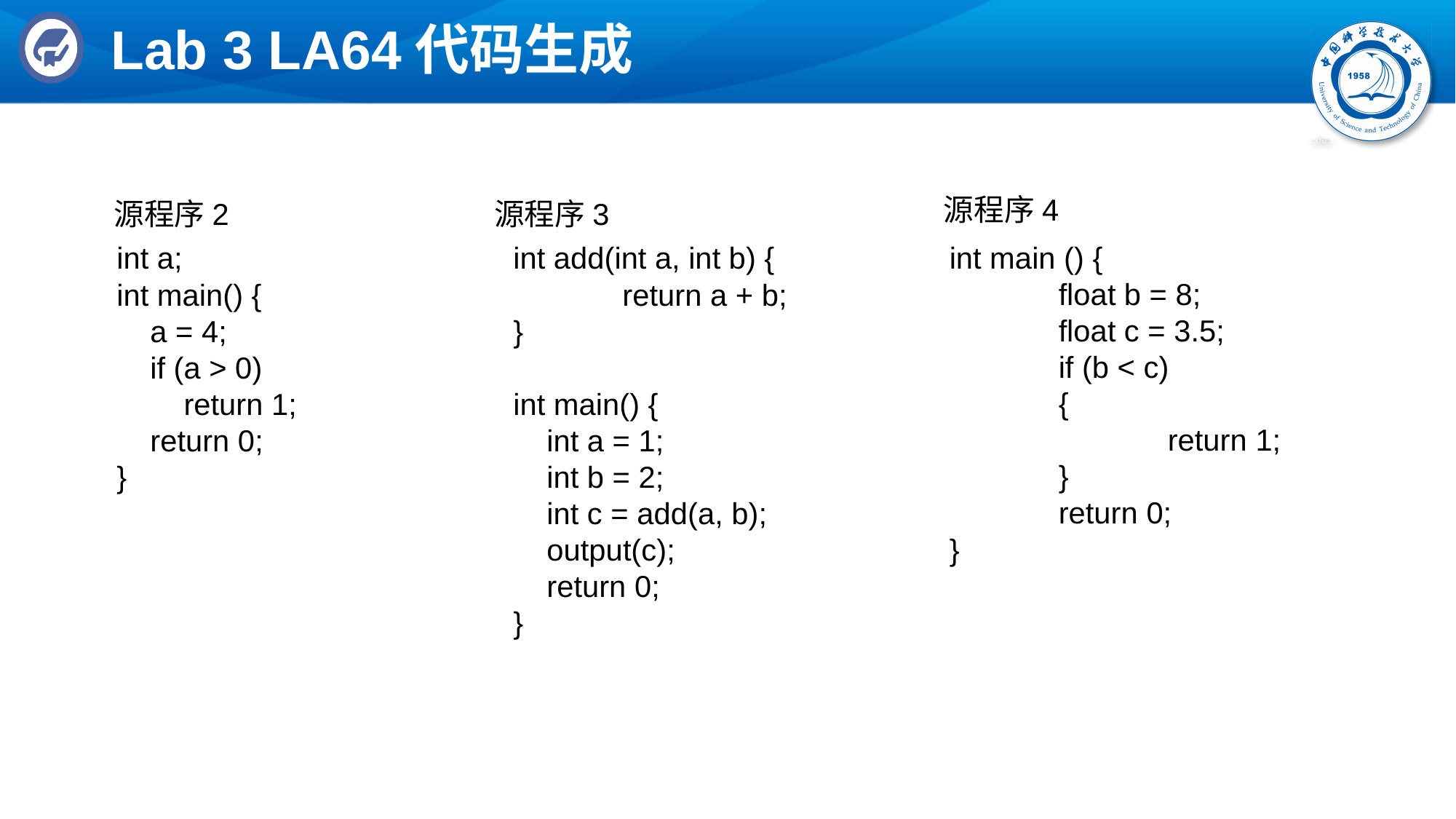

# Lab 3 LA64代码生成
源程序4
源程序2
源程序3
int main () {
	float b = 8;
	float c = 3.5;
	if (b < c)
	{
		return 1;
	}
	return 0;
}
int a;
int main() {
    a = 4;
    if (a > 0)
        return 1;
    return 0;
}
int add(int a, int b) {
	return a + b;
}

int main() {
    int a = 1;
    int b = 2;
    int c = add(a, b);
    output(c);
    return 0;
}